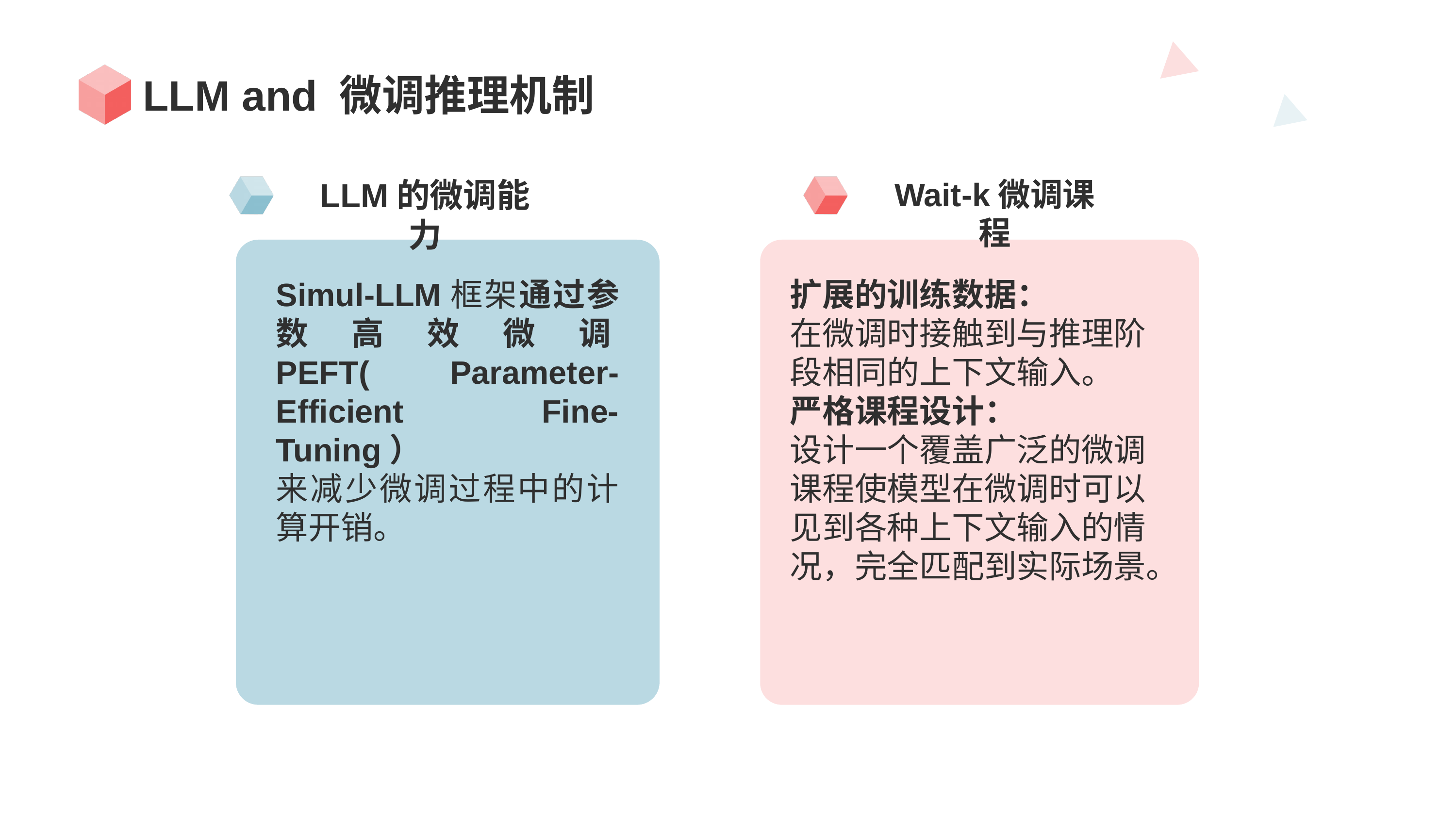

LLM and 微调推理机制

LLM的微调能力
Wait-k微调课程

Simul-LLM框架通过参数高效微调PEFT( Parameter-Efficient Fine-Tuning）
来减少微调过程中的计算开销。
扩展的训练数据：
在微调时接触到与推理阶段相同的上下文输入。
严格课程设计：
设计一个覆盖广泛的微调课程使模型在微调时可以见到各种上下文输入的情况，完全匹配到实际场景。